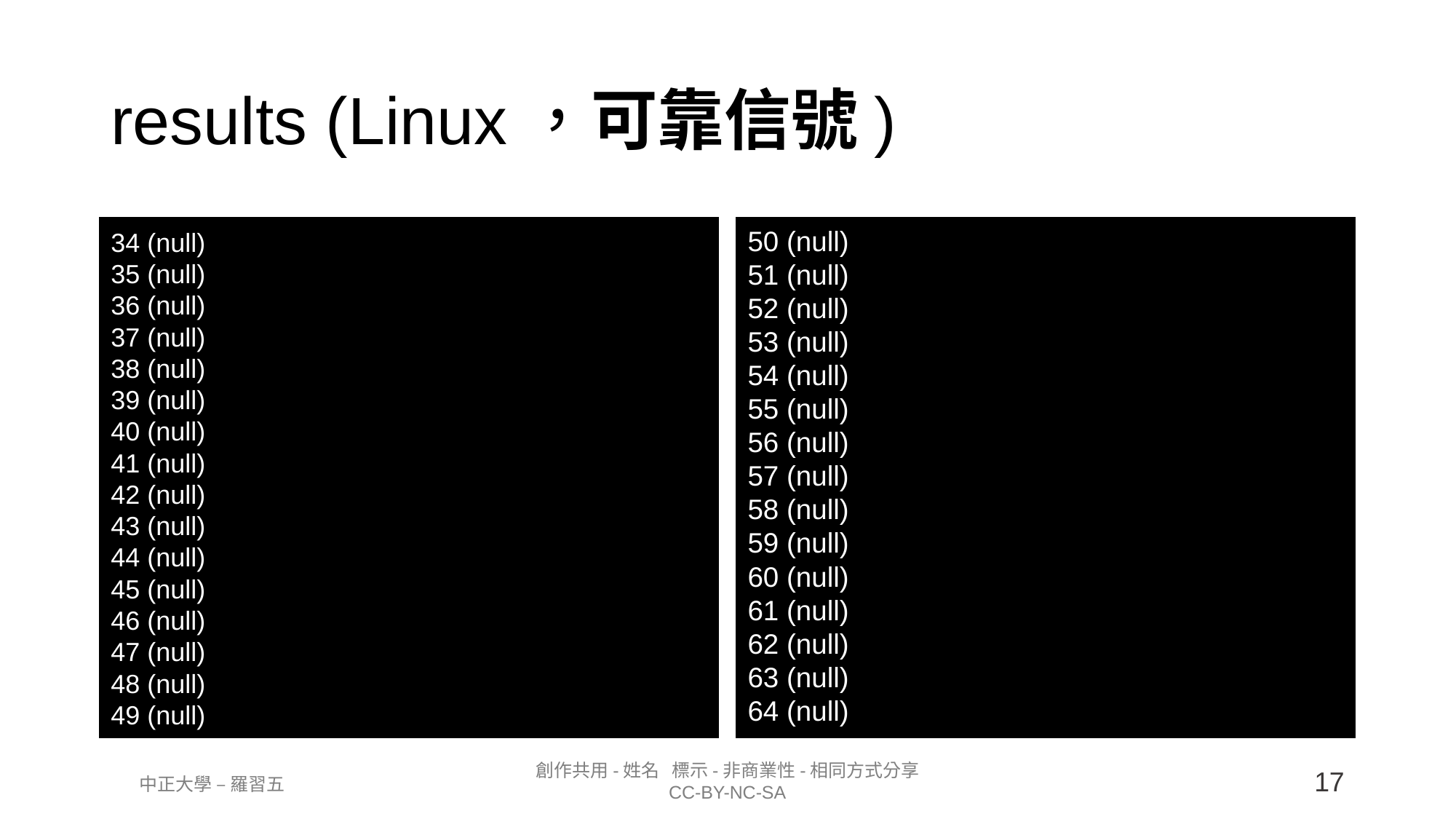

# results (Linux，可靠信號)
34 (null)
35 (null)
36 (null)
37 (null)
38 (null)
39 (null)
40 (null)
41 (null)
42 (null)
43 (null)
44 (null)
45 (null)
46 (null)
47 (null)
48 (null)
49 (null)
50 (null)
51 (null)
52 (null)
53 (null)
54 (null)
55 (null)
56 (null)
57 (null)
58 (null)
59 (null)
60 (null)
61 (null)
62 (null)
63 (null)
64 (null)